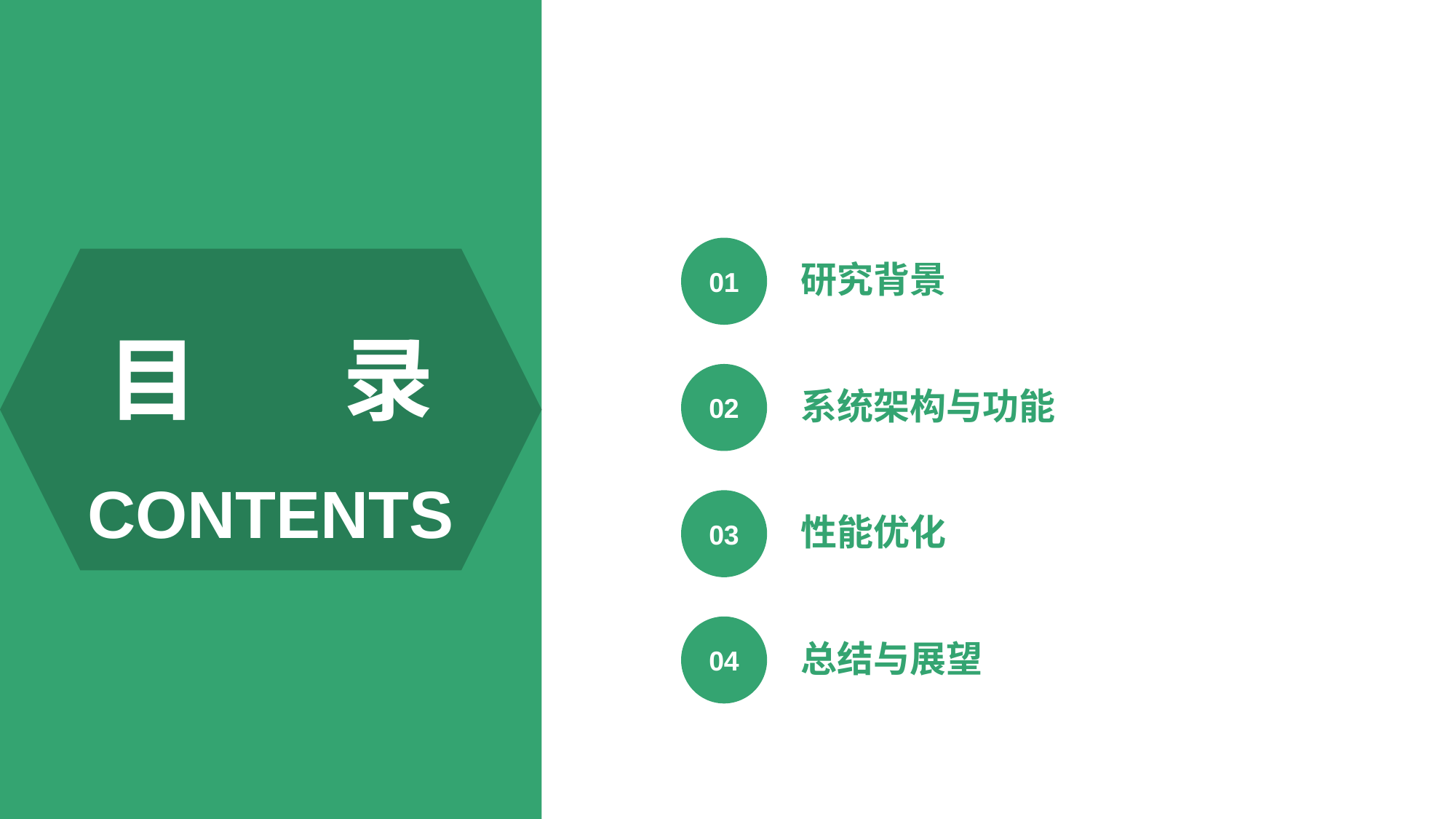

01
研究背景
目       录
CONTENTS
02
系统架构与功能
03
性能优化
04
总结与展望